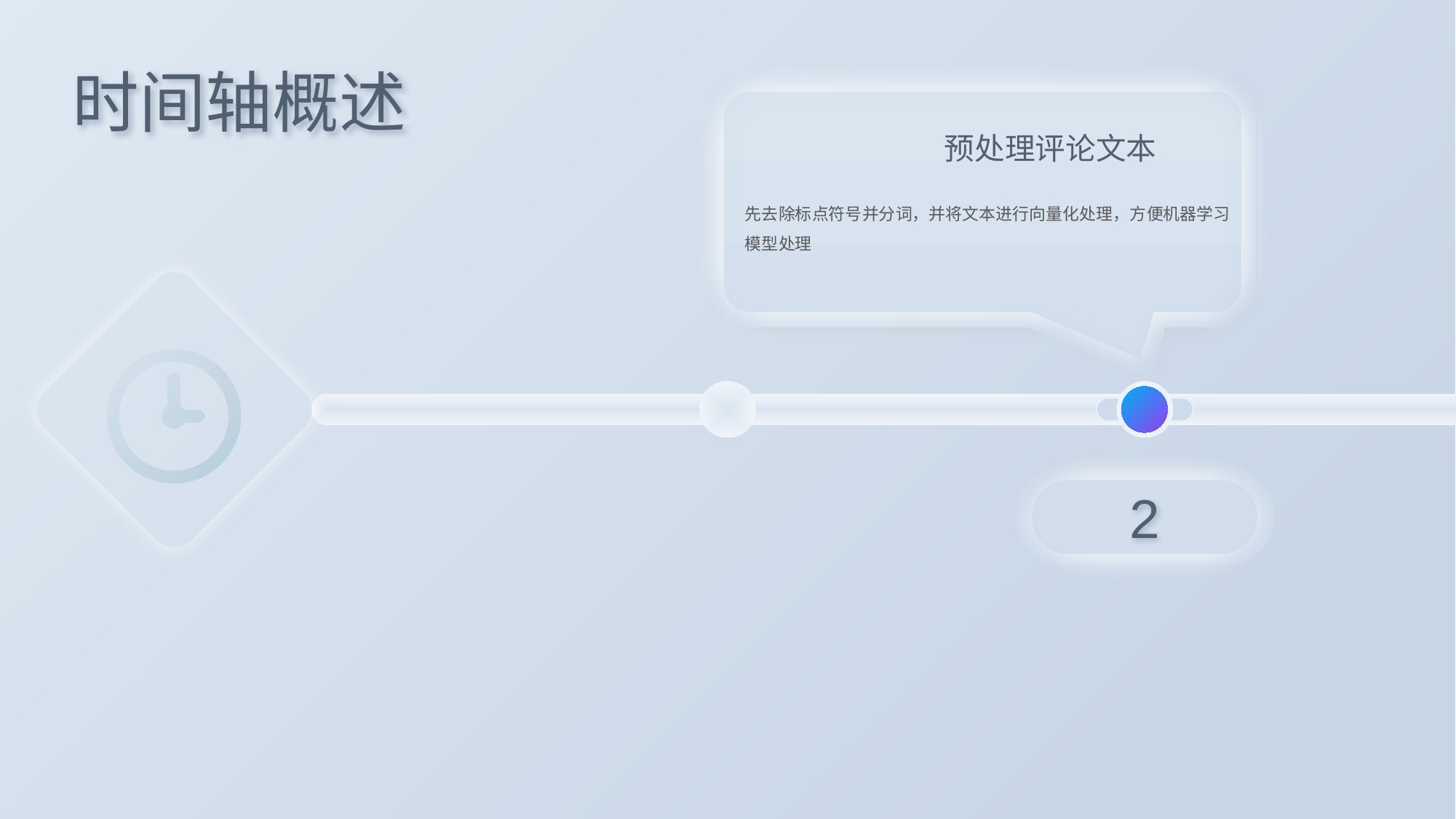

时间轴概述

预处理评论文本

先去除标点符号并分词，并将文本进行向量化处理，方便机器学习模型处理

2